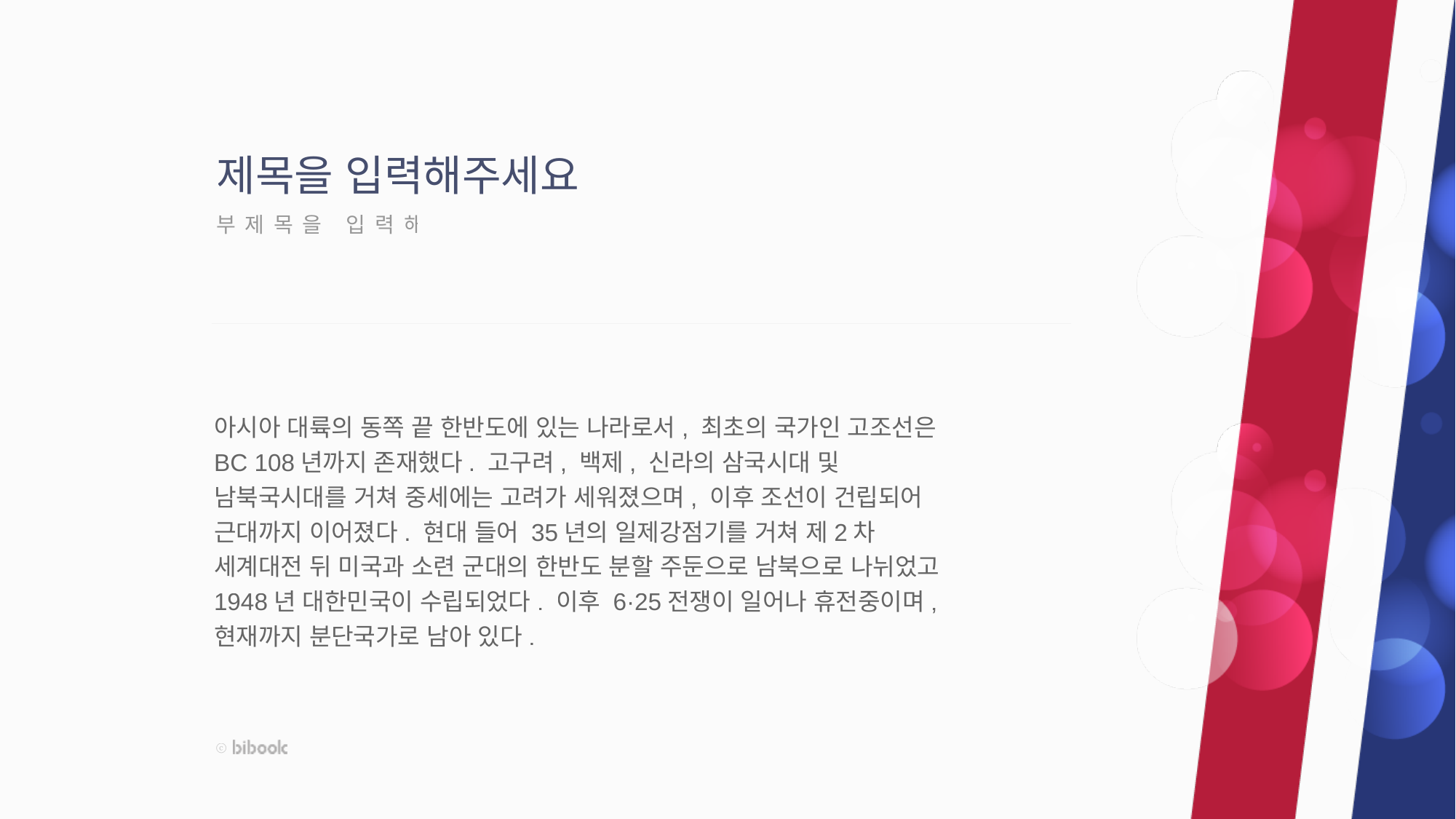

제목을 입력해주세요
부제목을 입력해주세요
아시아 대륙의 동쪽 끝 한반도에 있는 나라로서, 최초의 국가인 고조선은 BC 108년까지 존재했다. 고구려, 백제, 신라의 삼국시대 및 남북국시대를 거쳐 중세에는 고려가 세워졌으며, 이후 조선이 건립되어 근대까지 이어졌다. 현대 들어 35년의 일제강점기를 거쳐 제2차 세계대전 뒤 미국과 소련 군대의 한반도 분할 주둔으로 남북으로 나뉘었고 1948년 대한민국이 수립되었다. 이후 6·25전쟁이 일어나 휴전중이며, 현재까지 분단국가로 남아 있다.